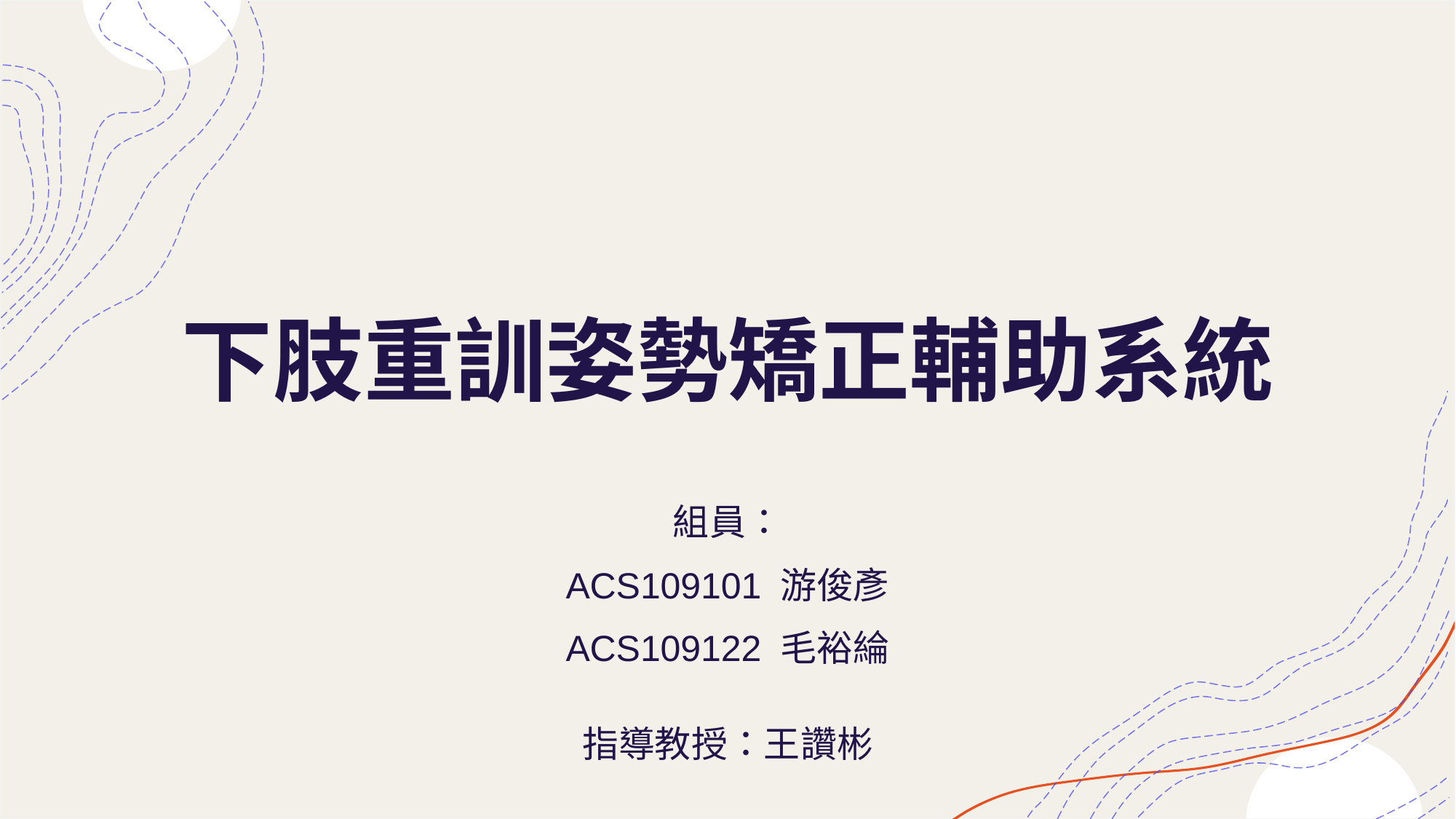

# 下肢重訓姿勢矯正輔助系統

組員：
ACS109101 游俊彥
ACS109122 毛裕綸
指導教授：王讚彬